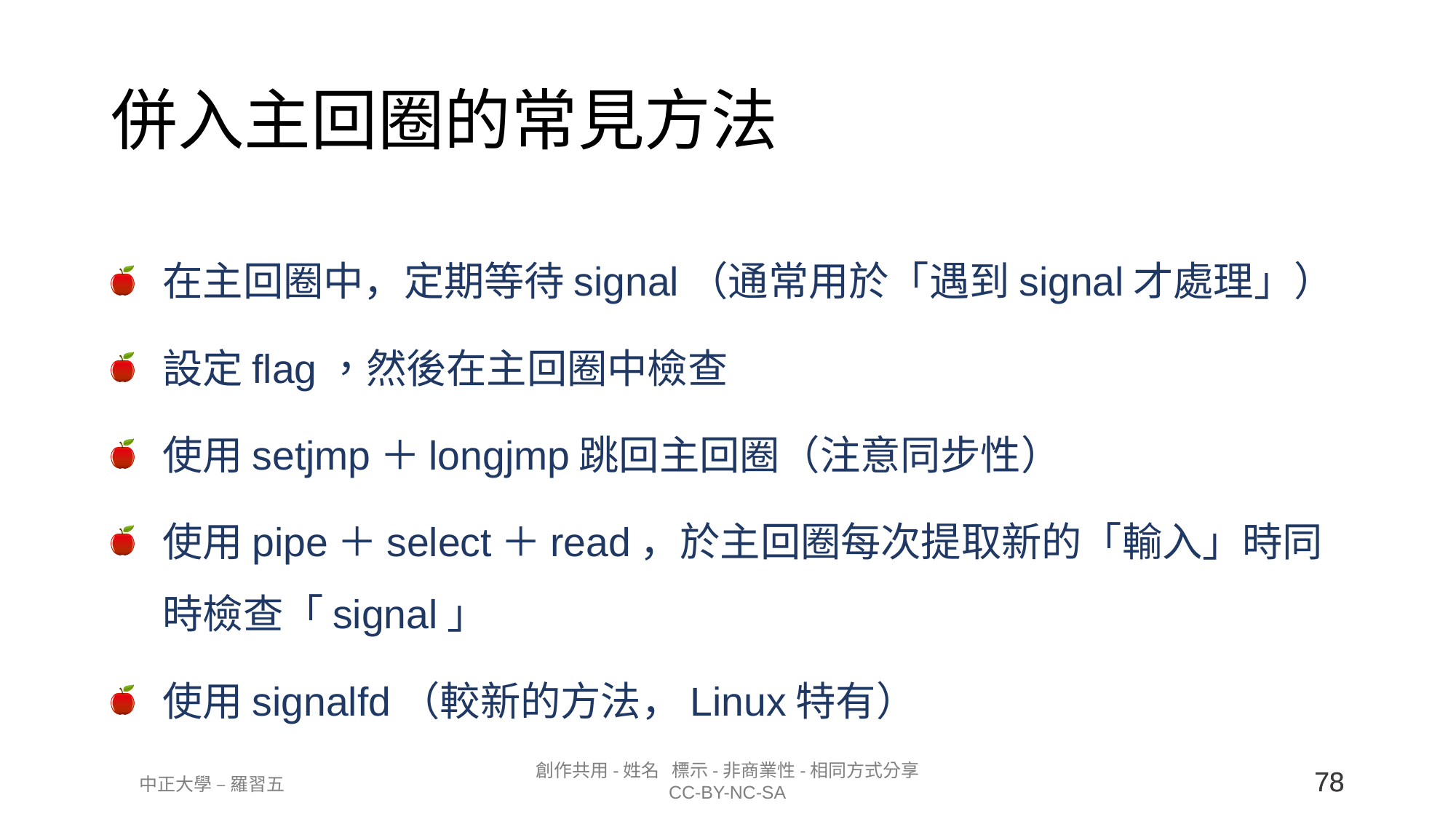

# 併入主回圈的常見方法
在主回圈中，定期等待signal（通常用於「遇到signal才處理」）
設定flag，然後在主回圈中檢查
使用setjmp＋longjmp跳回主回圈（注意同步性）
使用pipe＋select＋read，於主回圈每次提取新的「輸入」時同時檢查「signal」
使用signalfd（較新的方法，Linux特有）